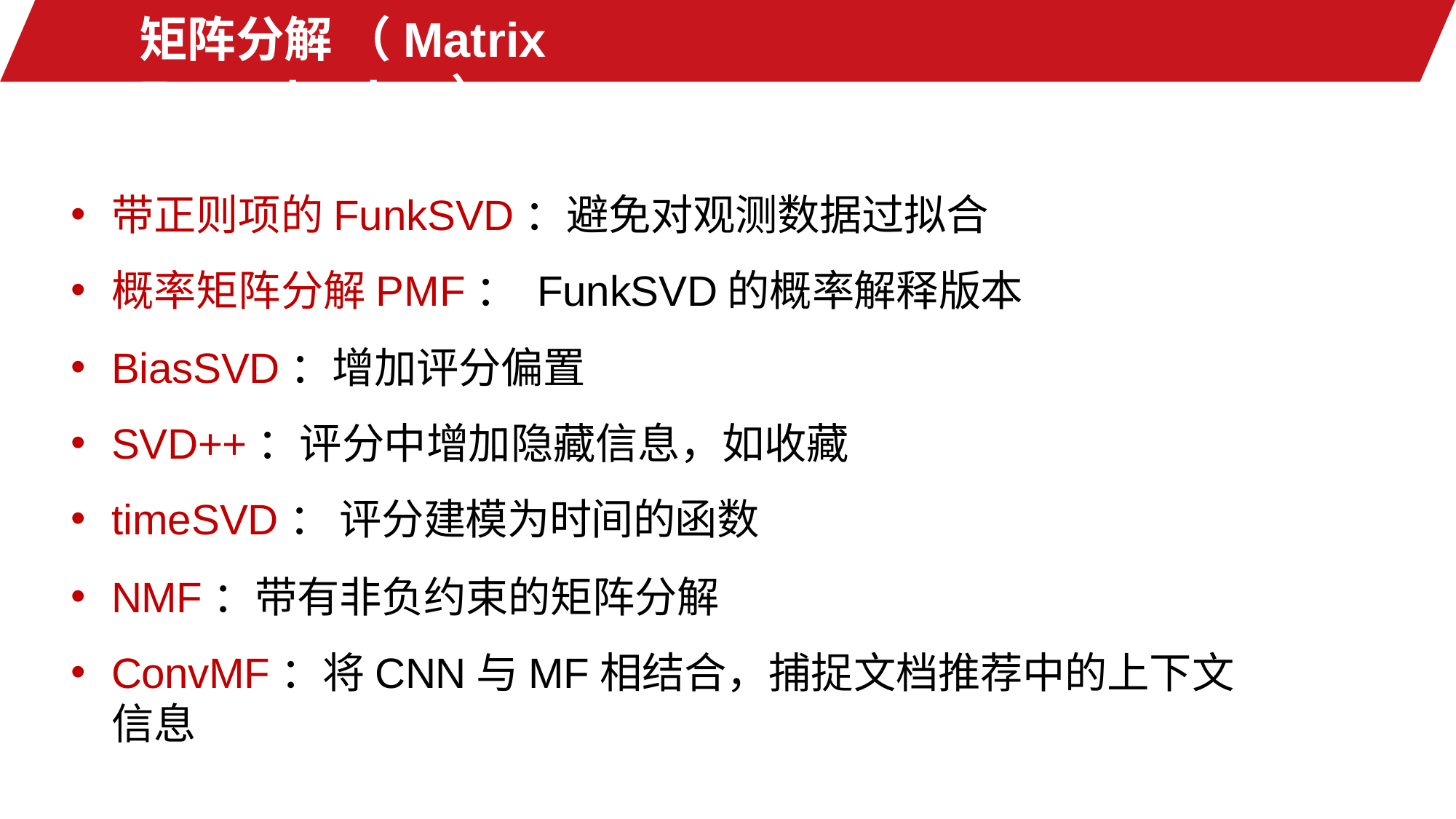

# 矩阵分解 （Matrix Factorization）
带正则项的FunkSVD：避免对观测数据过拟合
概率矩阵分解PMF： FunkSVD的概率解释版本
BiasSVD：增加评分偏置
SVD++：评分中增加隐藏信息，如收藏
timeSVD： 评分建模为时间的函数
NMF：带有非负约束的矩阵分解
ConvMF：将CNN与MF相结合，捕捉文档推荐中的上下文信息